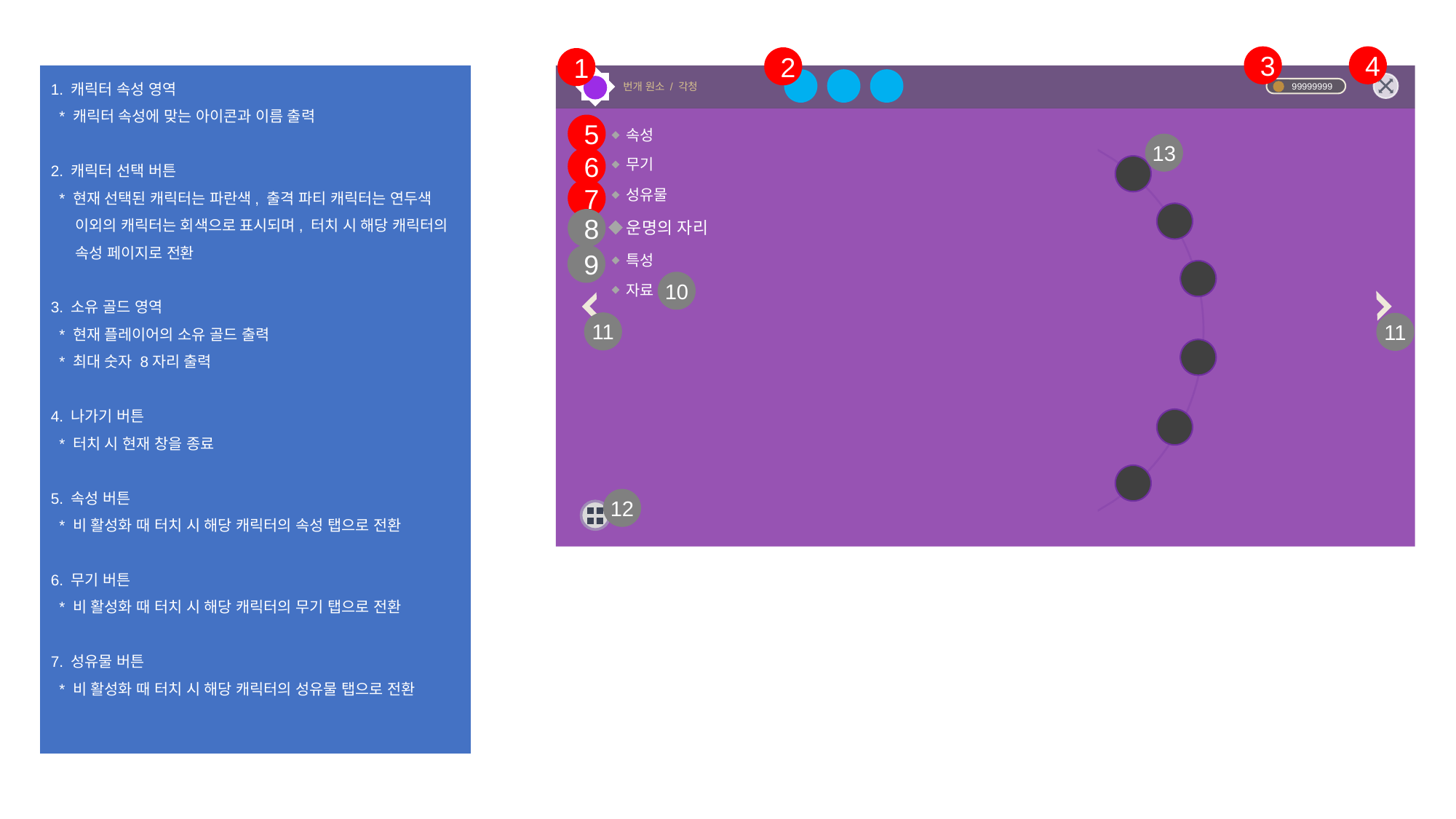

4
3
2
1
1. 캐릭터 속성 영역
  * 캐릭터 속성에 맞는 아이콘과 이름 출력

2. 캐릭터 선택 버튼
  * 현재 선택된 캐릭터는 파란색, 출격 파티 캐릭터는 연두색
     이외의 캐릭터는 회색으로 표시되며, 터치 시 해당 캐릭터의
     속성 페이지로 전환

3. 소유 골드 영역
  * 현재 플레이어의 소유 골드 출력
  * 최대 숫자 8자리 출력

4. 나가기 버튼
  * 터치 시 현재 창을 종료

5. 속성 버튼
  * 비 활성화 때 터치 시 해당 캐릭터의 속성 탭으로 전환

6. 무기 버튼
  * 비 활성화 때 터치 시 해당 캐릭터의 무기 탭으로 전환

7. 성유물 버튼
  * 비 활성화 때 터치 시 해당 캐릭터의 성유물 탭으로 전환

번개 원소 / 각청

99999999

5
속성

13
6

무기

7
성유물

8
운명의 자리

9
특성

10
자료

11
11

12